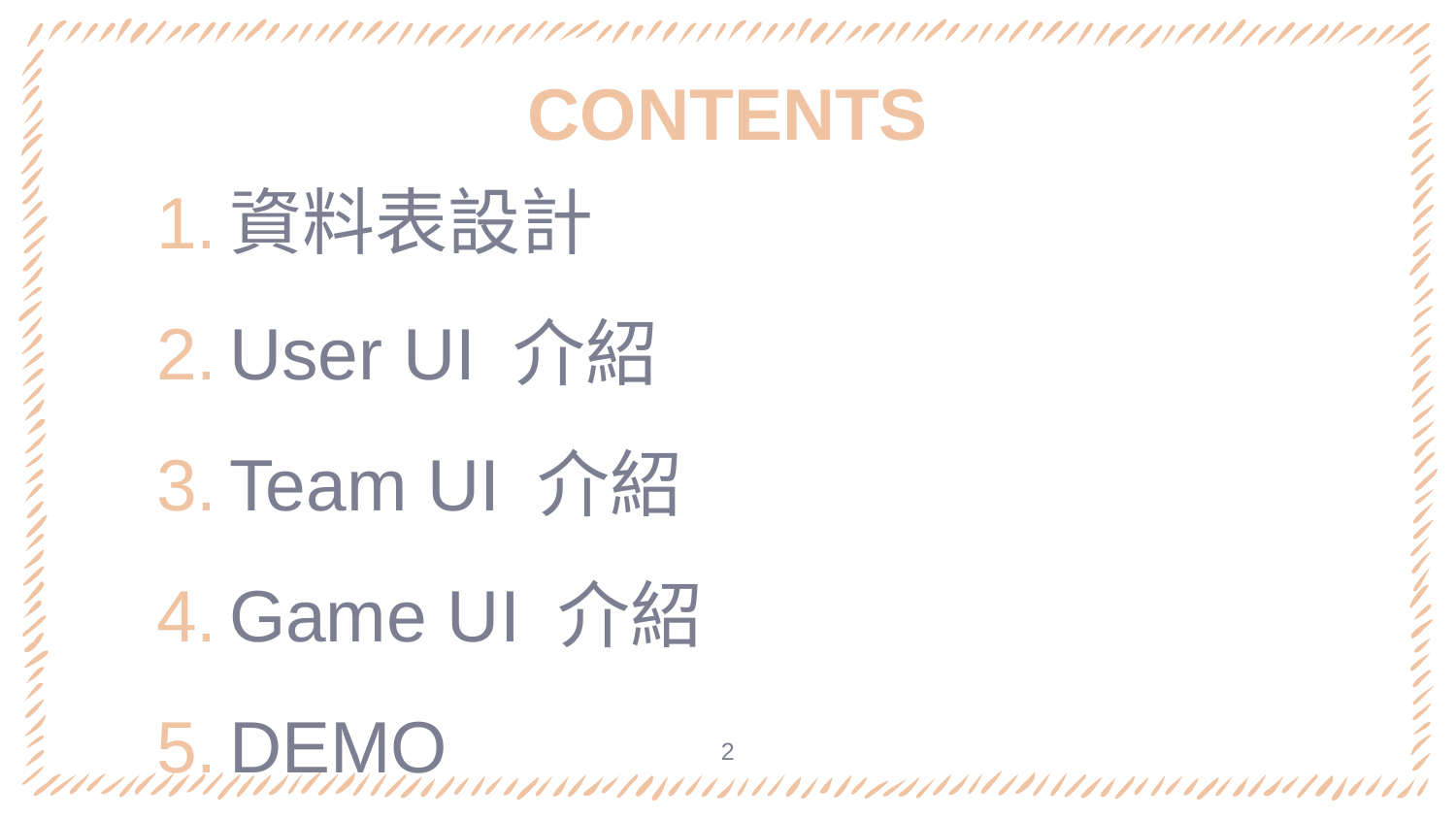

# CONTENTS
資料表設計
User UI 介紹
Team UI 介紹
Game UI 介紹
DEMO

2